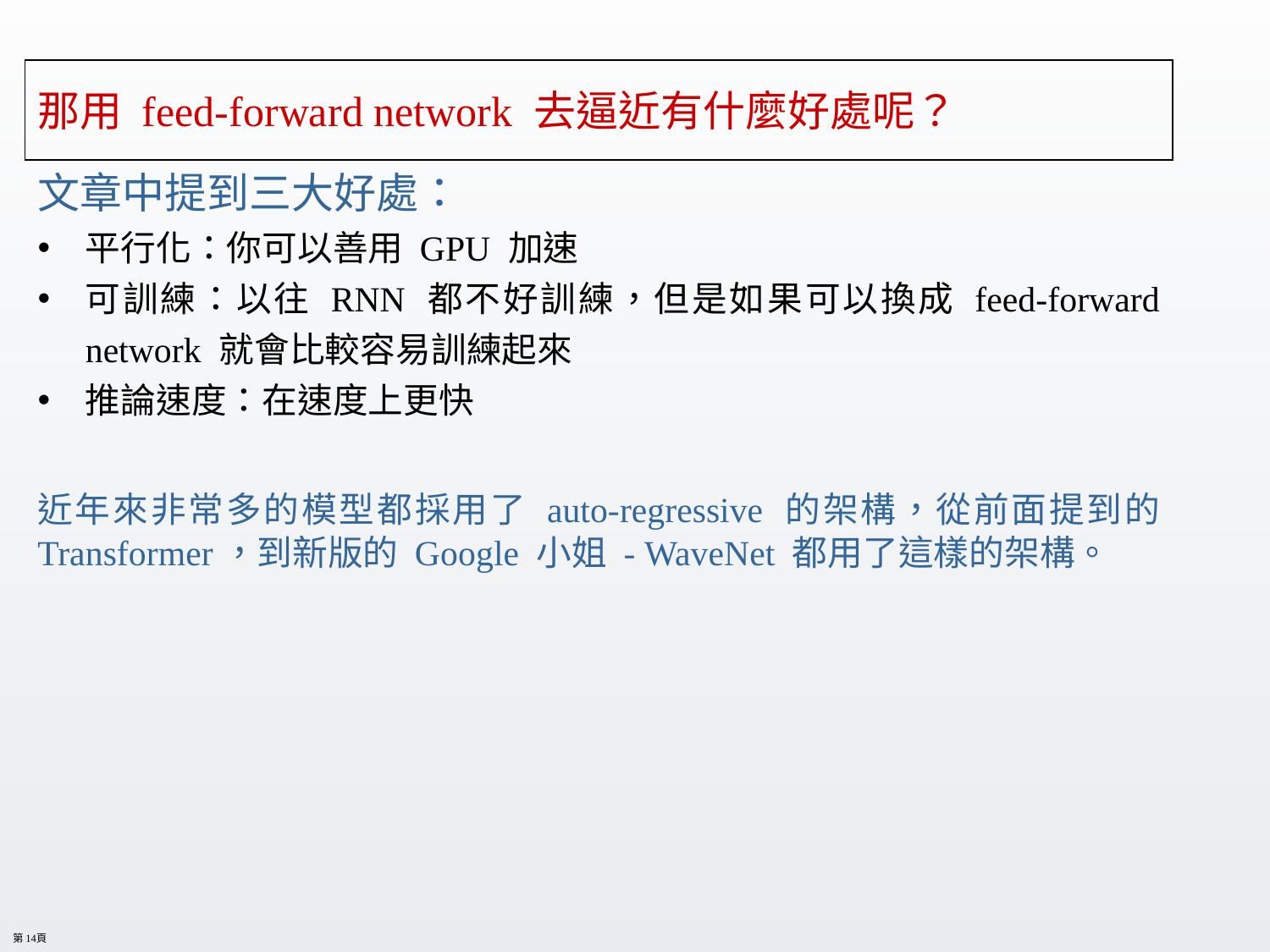

# 那用 feed-forward network 去逼近有什麼好處呢？
文章中提到三大好處：
平行化：你可以善用 GPU 加速
可訓練：以往 RNN 都不好訓練，但是如果可以換成 feed-forward network 就會比較容易訓練起來
推論速度：在速度上更快

近年來非常多的模型都採用了 auto-regressive 的架構，從前面提到的 Transformer，到新版的 Google 小姐 - WaveNet 都用了這樣的架構。